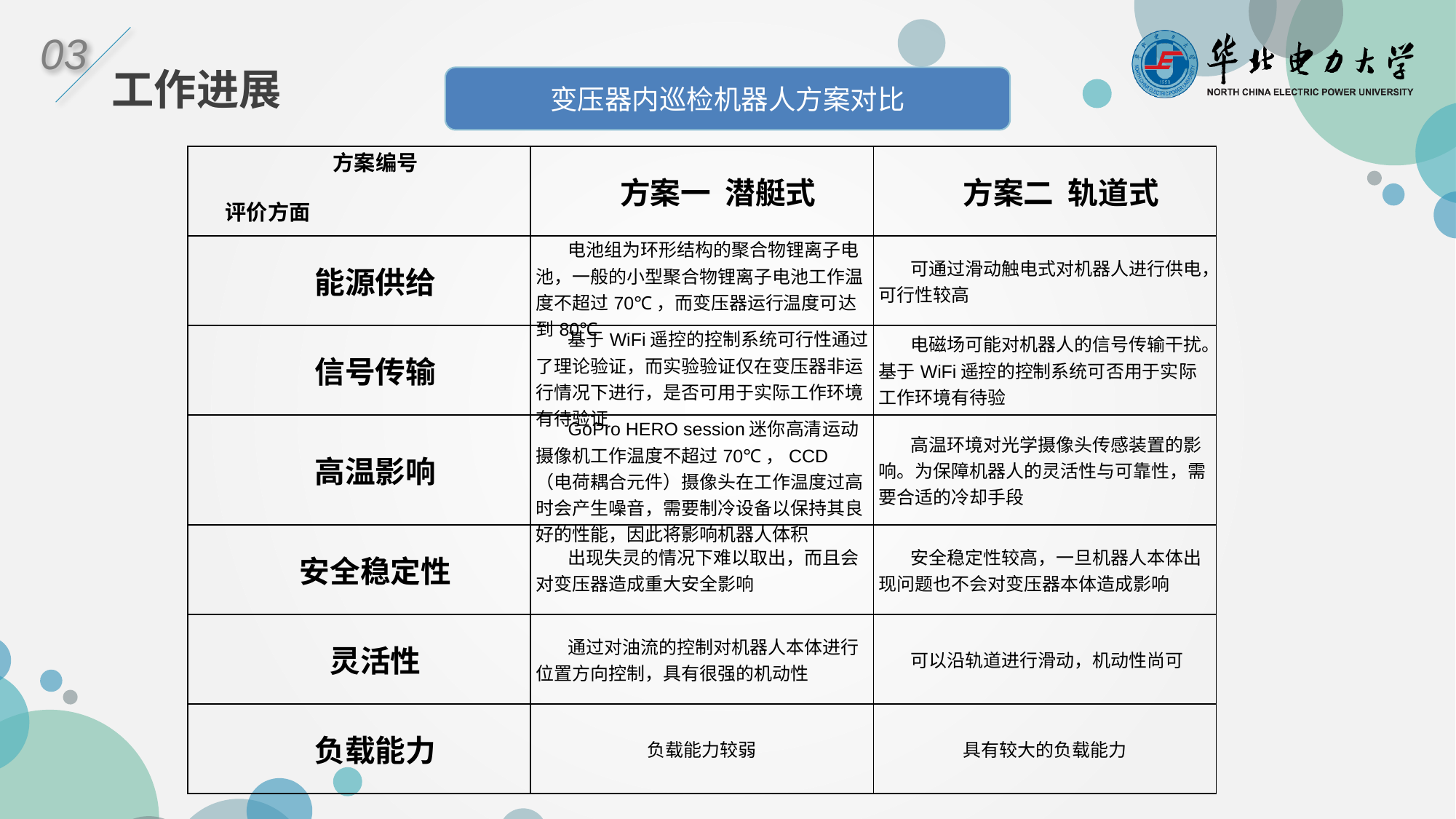

03
工作进展
变压器内巡检机器人方案对比
| 方案编号 评价方面 | 方案一 潜艇式 | 方案二 轨道式 |
| --- | --- | --- |
| 能源供给 | 电池组为环形结构的聚合物锂离子电池，一般的小型聚合物锂离子电池工作温度不超过70℃，而变压器运行温度可达到80℃ | 可通过滑动触电式对机器人进行供电，可行性较高 |
| 信号传输 | 基于WiFi遥控的控制系统可行性通过了理论验证，而实验验证仅在变压器非运行情况下进行，是否可用于实际工作环境有待验证 | 电磁场可能对机器人的信号传输干扰。基于WiFi遥控的控制系统可否用于实际工作环境有待验 |
| 高温影响 | GoPro HERO session迷你高清运动摄像机工作温度不超过70℃，CCD（电荷耦合元件）摄像头在工作温度过高时会产生噪音，需要制冷设备以保持其良好的性能，因此将影响机器人体积 | 高温环境对光学摄像头传感装置的影响。为保障机器人的灵活性与可靠性，需要合适的冷却手段 |
| 安全稳定性 | 出现失灵的情况下难以取出，而且会对变压器造成重大安全影响 | 安全稳定性较高，一旦机器人本体出现问题也不会对变压器本体造成影响 |
| 灵活性 | 通过对油流的控制对机器人本体进行位置方向控制，具有很强的机动性 | 可以沿轨道进行滑动，机动性尚可 |
| 负载能力 | 负载能力较弱 | 具有较大的负载能力 |